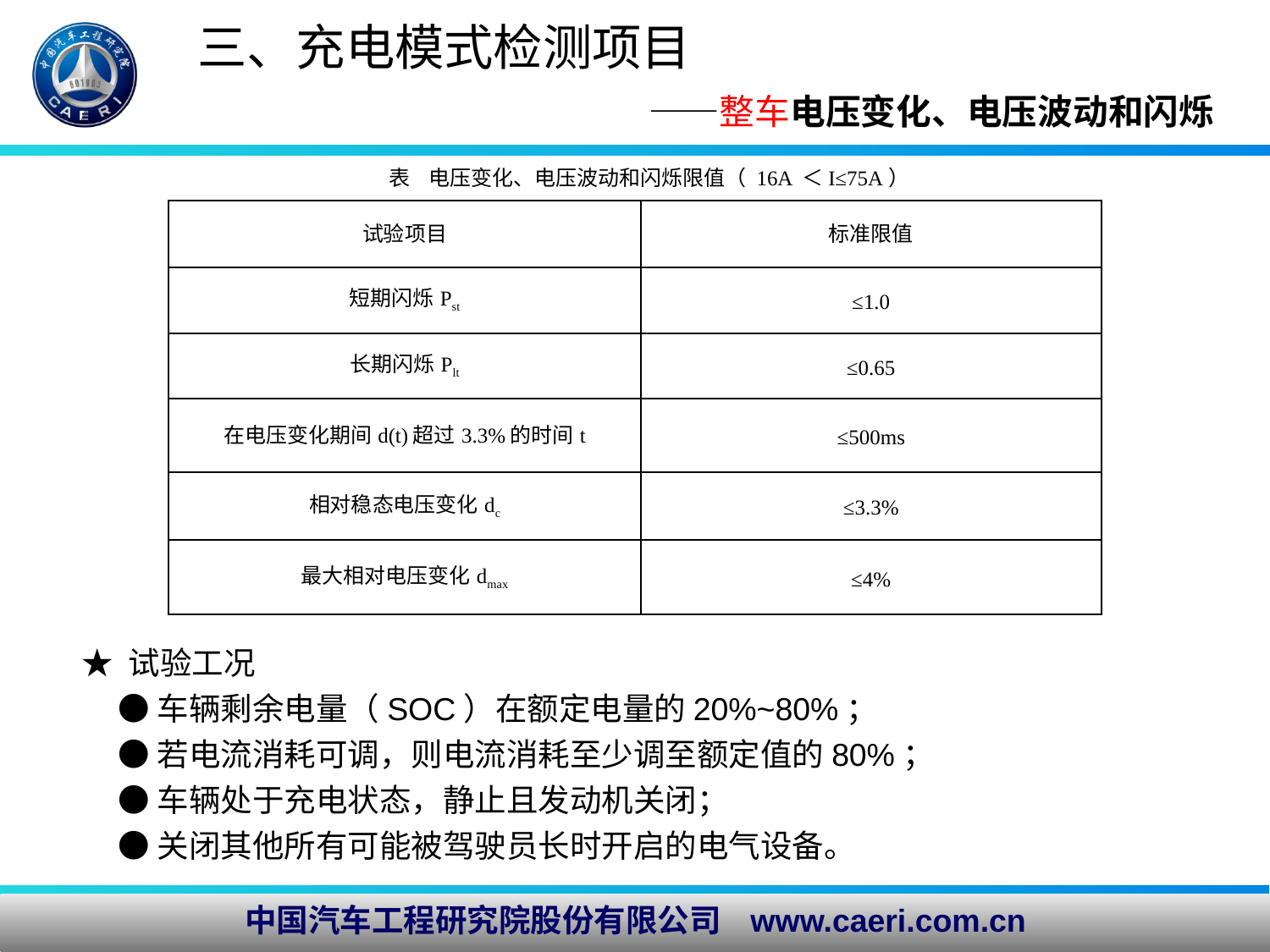

# 三、充电模式检测项目 ——整车电压变化、电压波动和闪烁
表    电压变化、电压波动和闪烁限值（ 16A ＜I≤75A）
| 试验项目 | 标准限值 |
| --- | --- |
| 短期闪烁Pst | ≤1.0 |
| 长期闪烁Plt | ≤0.65 |
| 在电压变化期间d(t)超过3.3%的时间t | ≤500ms |
| 相对稳态电压变化dc | ≤3.3% |
| 最大相对电压变化dmax | ≤4% |
★ 试验工况
     ●车辆剩余电量（SOC）在额定电量的20%~80%；
     ●若电流消耗可调，则电流消耗至少调至额定值的80%；
     ●车辆处于充电状态，静止且发动机关闭；
     ●关闭其他所有可能被驾驶员长时开启的电气设备。